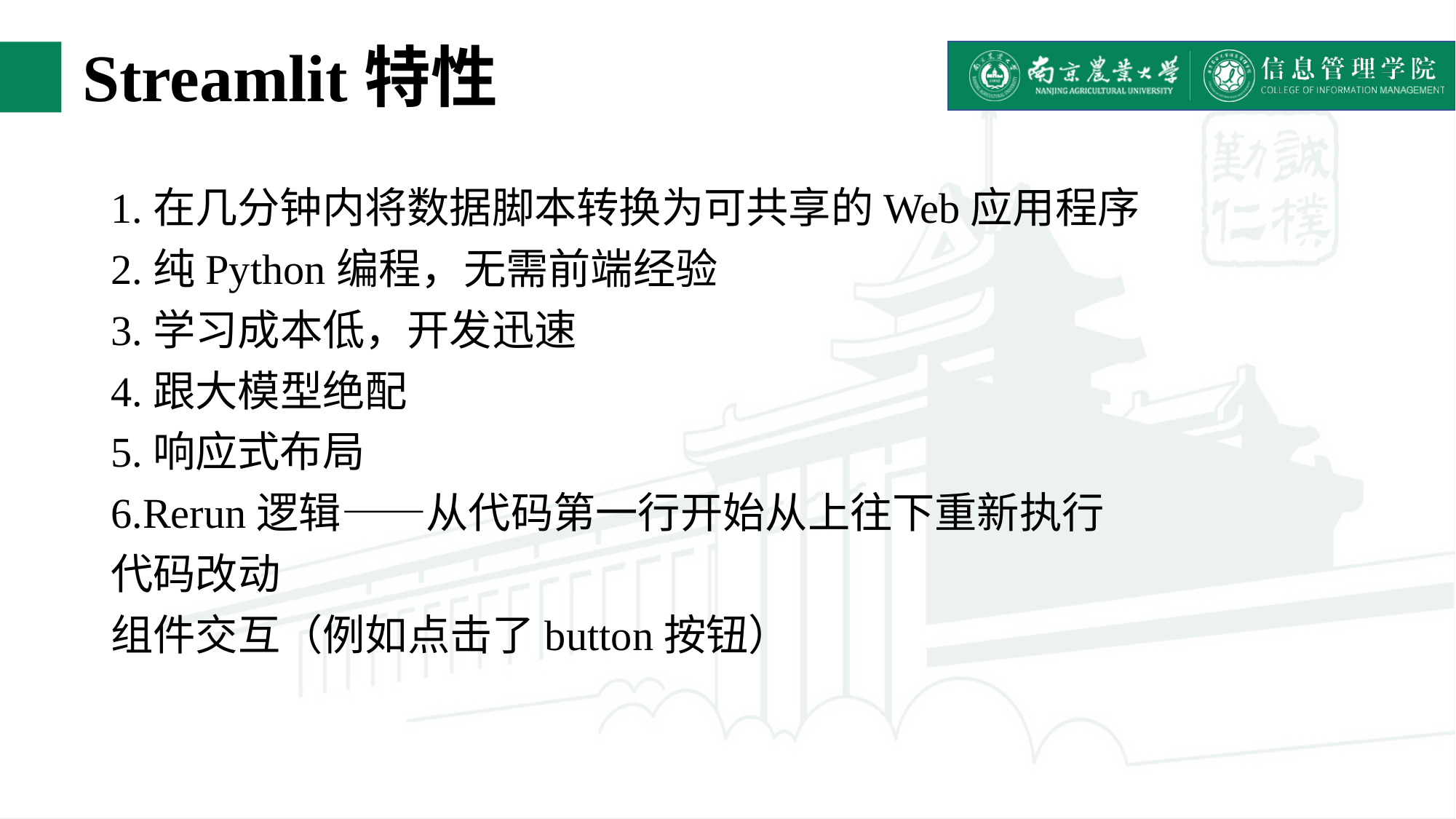

# Streamlit特性
1.在几分钟内将数据脚本转换为可共享的Web应用程序
2.纯Python编程，无需前端经验
3.学习成本低，开发迅速
4.跟大模型绝配
5.响应式布局
6.Rerun逻辑——从代码第一行开始从上往下重新执行
代码改动
组件交互（例如点击了button按钮）